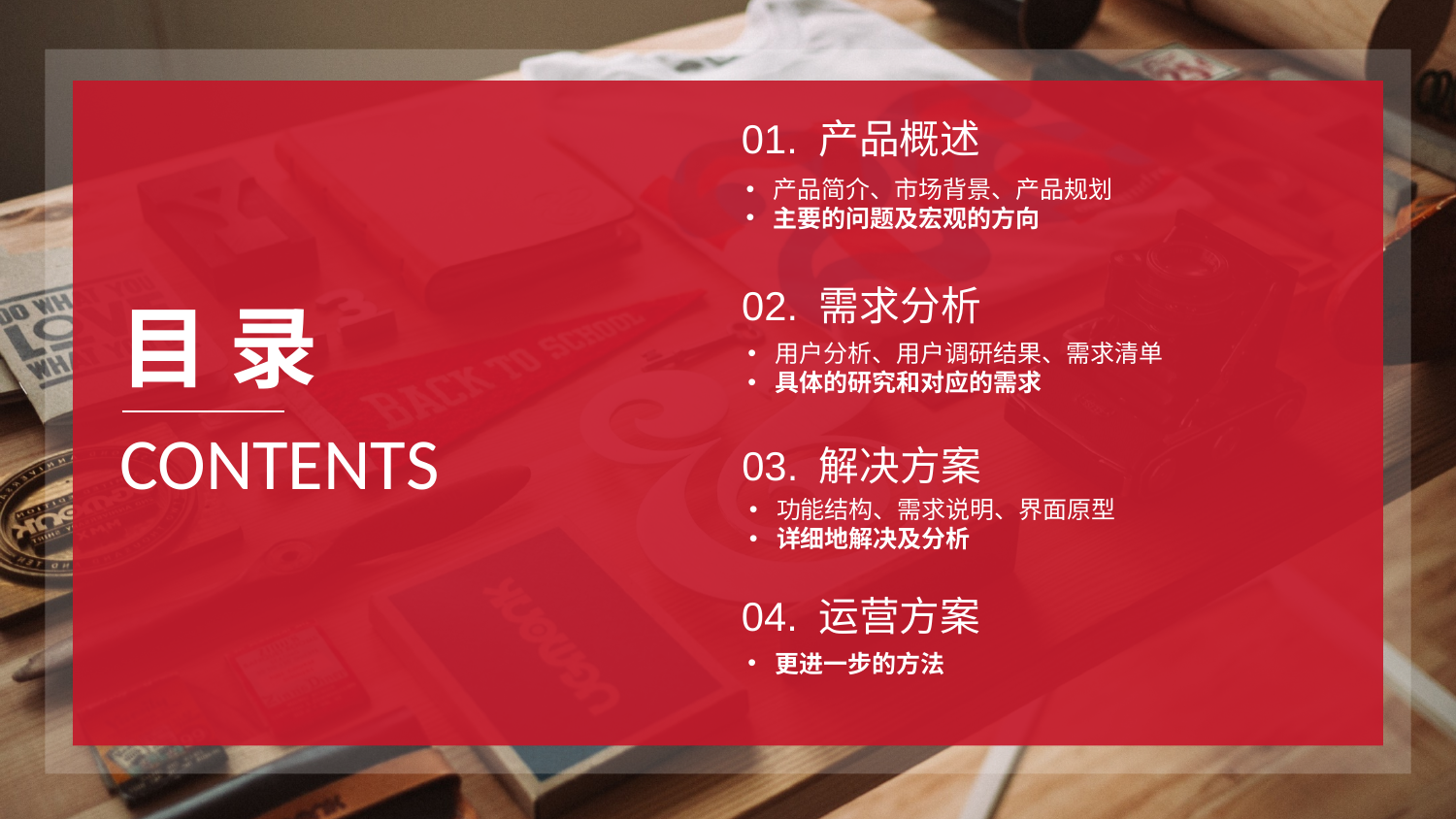

01. 产品概述
产品简介、市场背景、产品规划
主要的问题及宏观的方向
02. 需求分析
目 录
用户分析、用户调研结果、需求清单
具体的研究和对应的需求
CONTENTS
03. 解决方案
功能结构、需求说明、界面原型
详细地解决及分析
04. 运营方案
更进一步的方法